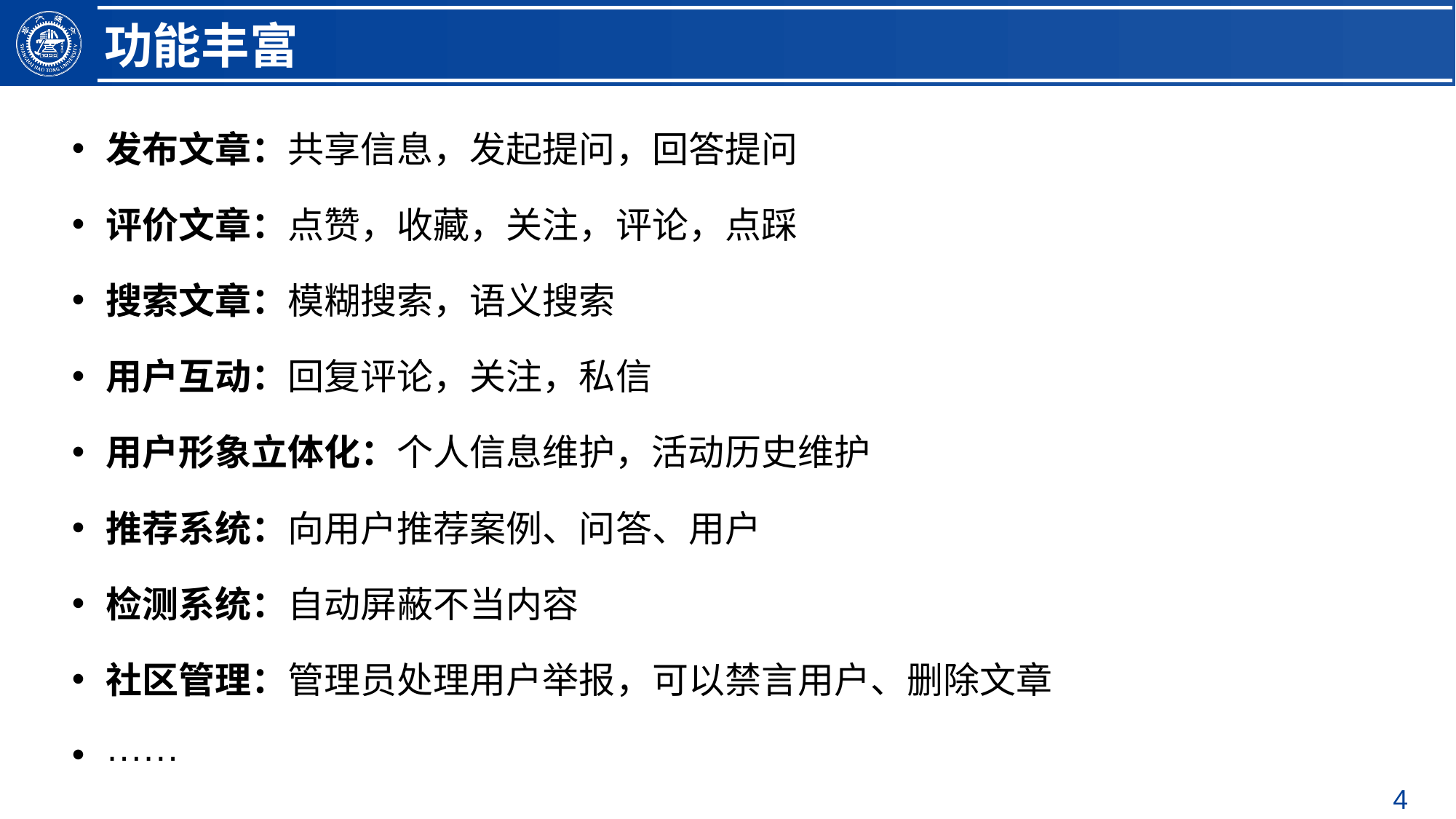

功能丰富
发布文章：共享信息，发起提问，回答提问
评价文章：点赞，收藏，关注，评论，点踩
搜索文章：模糊搜索，语义搜索
用户互动：回复评论，关注，私信
用户形象立体化：个人信息维护，活动历史维护
推荐系统：向用户推荐案例、问答、用户
检测系统：自动屏蔽不当内容
社区管理：管理员处理用户举报，可以禁言用户、删除文章
······
4